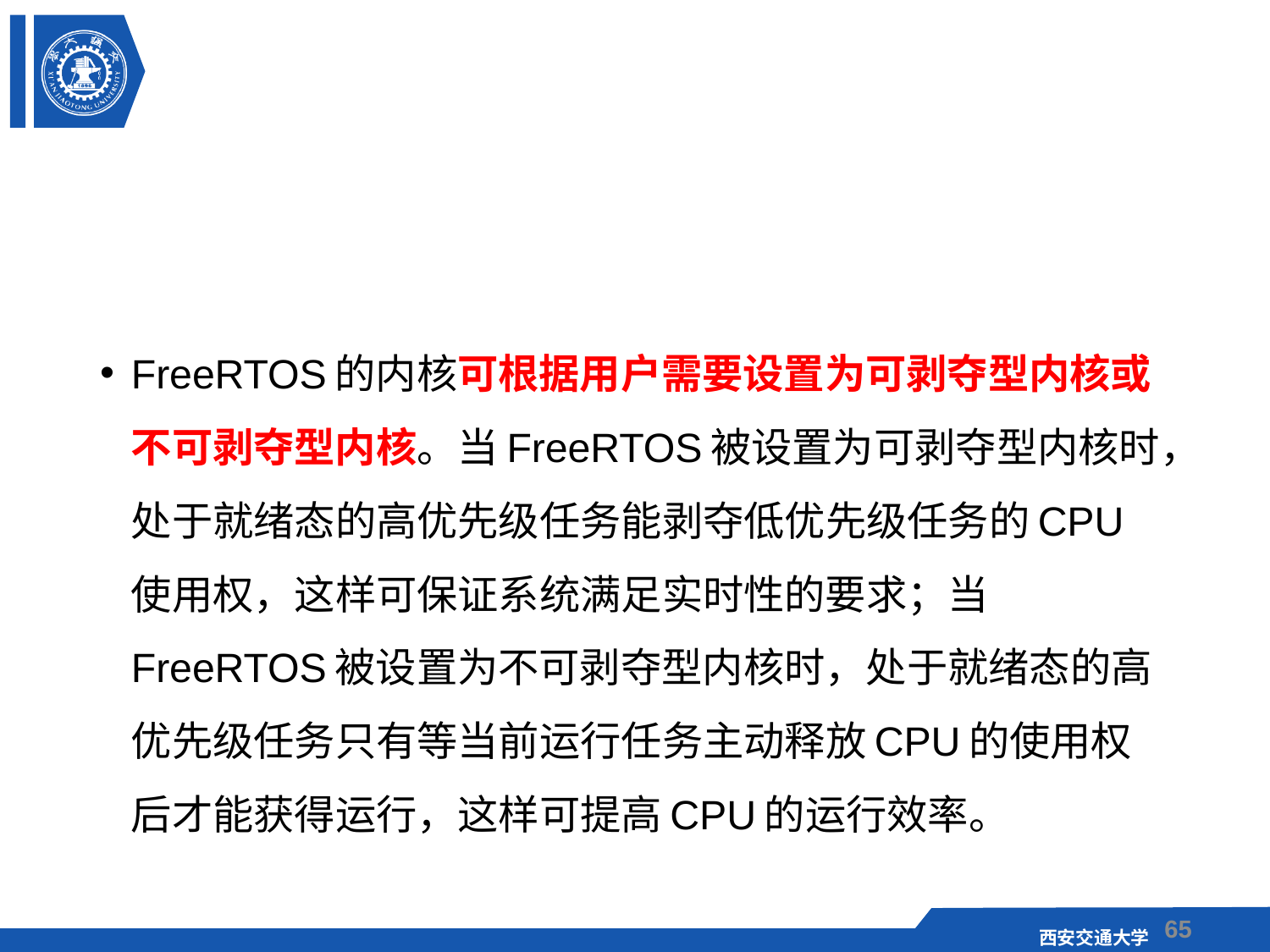

#

FreeRTOS的内核可根据用户需要设置为可剥夺型内核或不可剥夺型内核。当FreeRTOS被设置为可剥夺型内核时，处于就绪态的高优先级任务能剥夺低优先级任务的CPU使用权，这样可保证系统满足实时性的要求；当FreeRTOS被设置为不可剥夺型内核时，处于就绪态的高优先级任务只有等当前运行任务主动释放CPU的使用权后才能获得运行，这样可提高CPU的运行效率。

65